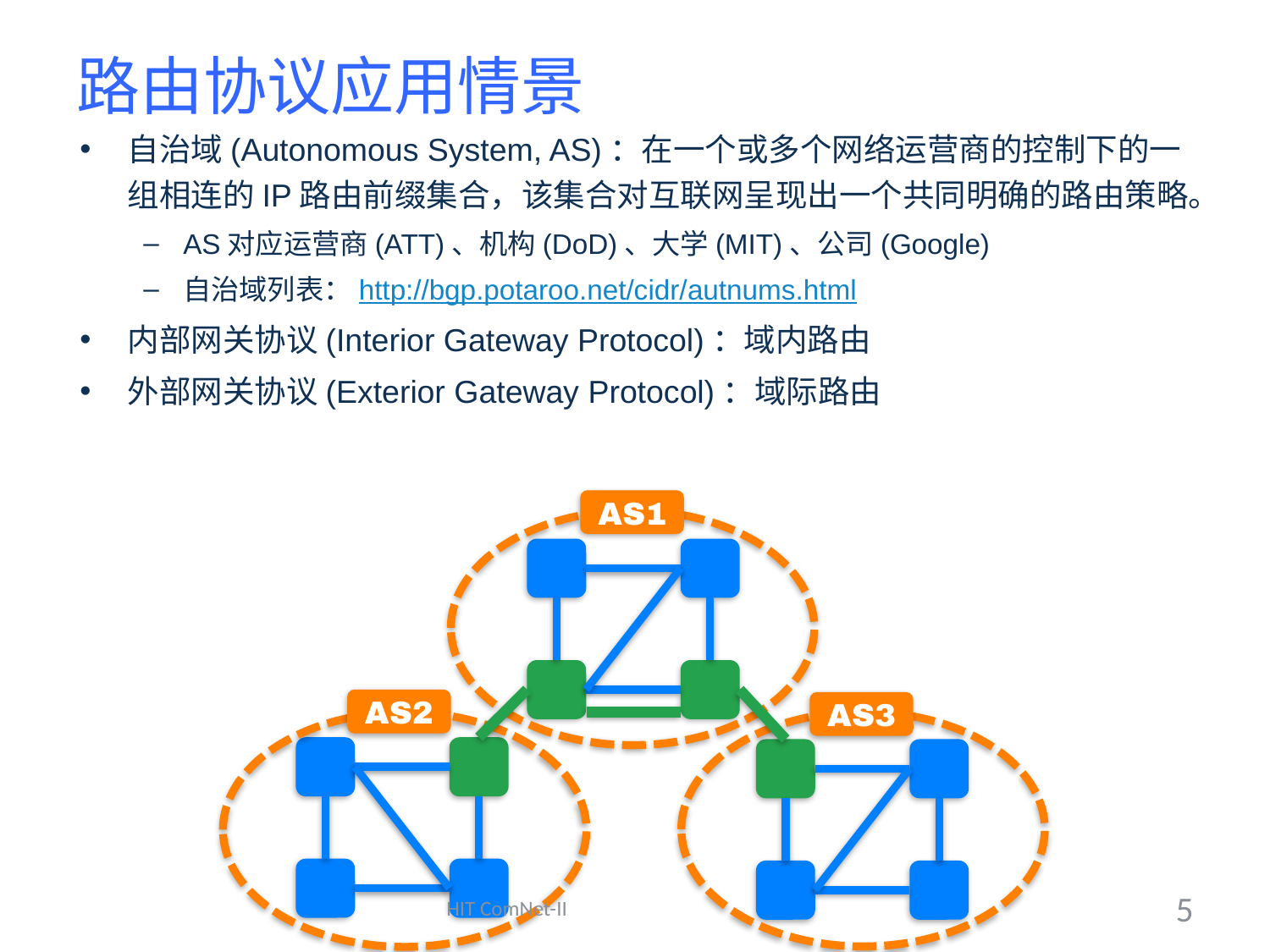

# 路由协议应用情景
自治域(Autonomous System, AS)：在一个或多个网络运营商的控制下的一组相连的IP路由前缀集合，该集合对互联网呈现出一个共同明确的路由策略。
AS对应运营商(ATT)、机构(DoD)、大学(MIT)、公司(Google)
自治域列表：http://bgp.potaroo.net/cidr/autnums.html
内部网关协议(Interior Gateway Protocol)：域内路由
外部网关协议(Exterior Gateway Protocol)：域际路由
AS1

AS2

AS3

HIT ComNet-II
5